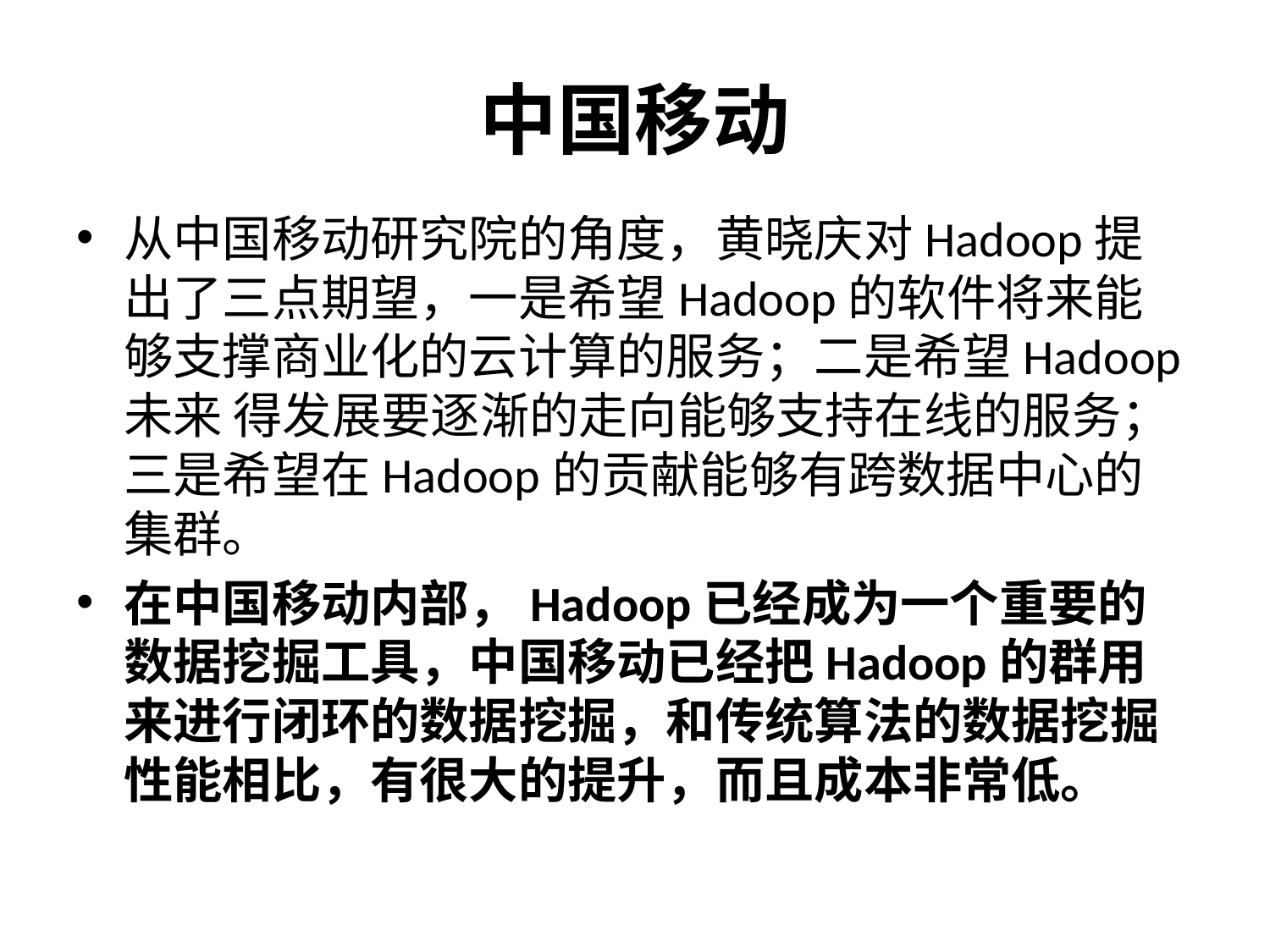

# 中国移动
从中国移动研究院的角度，黄晓庆对Hadoop提出了三点期望，一是希望Hadoop的软件将来能够支撑商业化的云计算的服务；二是希望Hadoop未来 得发展要逐渐的走向能够支持在线的服务；三是希望在Hadoop的贡献能够有跨数据中心的集群。
在中国移动内部，Hadoop已经成为一个重要的数据挖掘工具，中国移动已经把Hadoop的群用来进行闭环的数据挖掘，和传统算法的数据挖掘性能相比，有很大的提升，而且成本非常低。